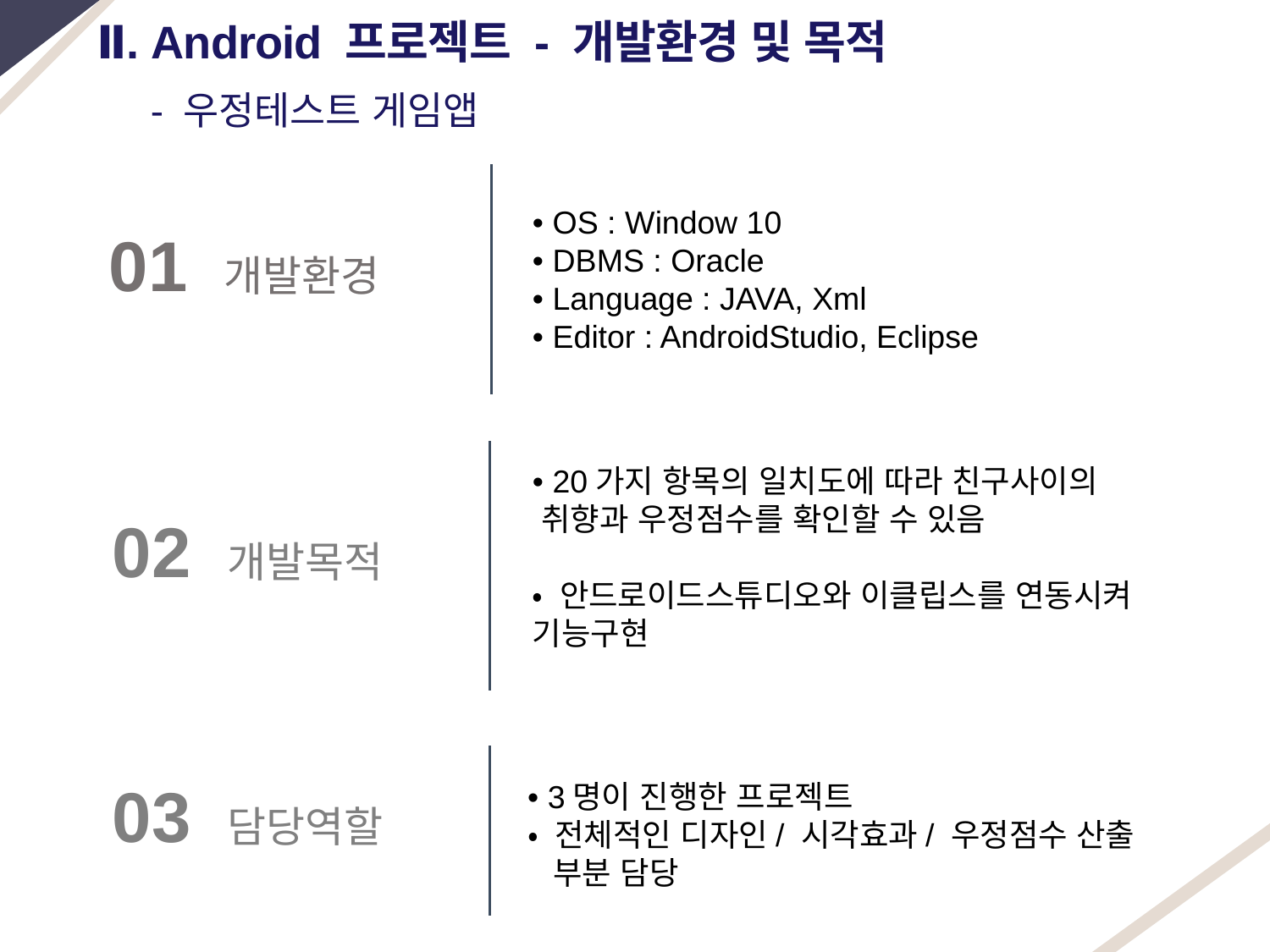

Ⅱ. Android 프로젝트 - 개발환경 및 목적
     - 우정테스트 게임앱
• OS : Window 10
• DBMS : Oracle
• Language : JAVA, Xml
• Editor : AndroidStudio, Eclipse
01 개발환경
• 20가지 항목의 일치도에 따라 친구사이의             취향과 우정점수를 확인할 수 있음

• 안드로이드스튜디오와 이클립스를 연동시켜 기능구현

02 개발목적
03 담당역할
• 3명이 진행한 프로젝트
• 전체적인 디자인/ 시각효과/ 우정점수 산출
  부분 담당